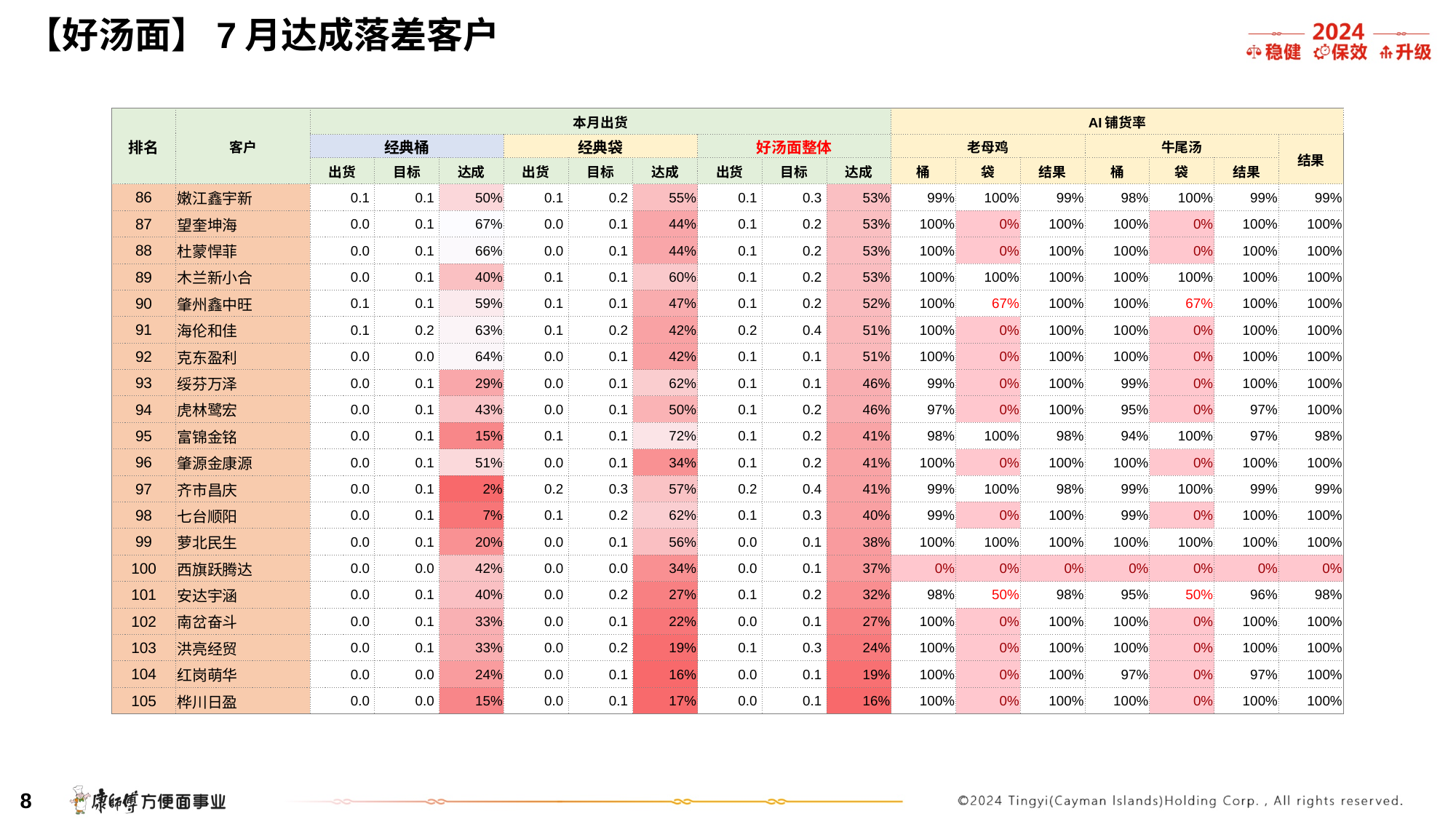

# 【好汤面】7月达成落差客户
| 排名 | 客户 | 本月出货 |  |  |  |  |  |  |  |  | AI铺货率 |  |  |  |  |  |  |
| --- | --- | --- | --- | --- | --- | --- | --- | --- | --- | --- | --- | --- | --- | --- | --- | --- | --- |
|  |  | 经典桶 |  |  | 经典袋 |  |  | 好汤面整体 |  |  | 老母鸡 |  |  | 牛尾汤 |  |  | 结果 |
|  |  | 出货 | 目标 | 达成 | 出货 | 目标 | 达成 | 出货 | 目标 | 达成 | 桶 | 袋 | 结果 | 桶 | 袋 | 结果 |  |
| 86 | 嫩江鑫宇新 | 0.1 | 0.1 | 50% | 0.1 | 0.2 | 55% | 0.1 | 0.3 | 53% | 99% | 100% | 99% | 98% | 100% | 99% | 99% |
| 87 | 望奎坤海 | 0.0 | 0.1 | 67% | 0.0 | 0.1 | 44% | 0.1 | 0.2 | 53% | 100% | 0% | 100% | 100% | 0% | 100% | 100% |
| 88 | 杜蒙悍菲 | 0.0 | 0.1 | 66% | 0.0 | 0.1 | 44% | 0.1 | 0.2 | 53% | 100% | 0% | 100% | 100% | 0% | 100% | 100% |
| 89 | 木兰新小合 | 0.0 | 0.1 | 40% | 0.1 | 0.1 | 60% | 0.1 | 0.2 | 53% | 100% | 100% | 100% | 100% | 100% | 100% | 100% |
| 90 | 肇州鑫中旺 | 0.1 | 0.1 | 59% | 0.1 | 0.1 | 47% | 0.1 | 0.2 | 52% | 100% | 67% | 100% | 100% | 67% | 100% | 100% |
| 91 | 海伦和佳 | 0.1 | 0.2 | 63% | 0.1 | 0.2 | 42% | 0.2 | 0.4 | 51% | 100% | 0% | 100% | 100% | 0% | 100% | 100% |
| 92 | 克东盈利 | 0.0 | 0.0 | 64% | 0.0 | 0.1 | 42% | 0.1 | 0.1 | 51% | 100% | 0% | 100% | 100% | 0% | 100% | 100% |
| 93 | 绥芬万泽 | 0.0 | 0.1 | 29% | 0.0 | 0.1 | 62% | 0.1 | 0.1 | 46% | 99% | 0% | 100% | 99% | 0% | 100% | 100% |
| 94 | 虎林鹭宏 | 0.0 | 0.1 | 43% | 0.0 | 0.1 | 50% | 0.1 | 0.2 | 46% | 97% | 0% | 100% | 95% | 0% | 97% | 100% |
| 95 | 富锦金铭 | 0.0 | 0.1 | 15% | 0.1 | 0.1 | 72% | 0.1 | 0.2 | 41% | 98% | 100% | 98% | 94% | 100% | 97% | 98% |
| 96 | 肇源金康源 | 0.0 | 0.1 | 51% | 0.0 | 0.1 | 34% | 0.1 | 0.2 | 41% | 100% | 0% | 100% | 100% | 0% | 100% | 100% |
| 97 | 齐市昌庆 | 0.0 | 0.1 | 2% | 0.2 | 0.3 | 57% | 0.2 | 0.4 | 41% | 99% | 100% | 98% | 99% | 100% | 99% | 99% |
| 98 | 七台顺阳 | 0.0 | 0.1 | 7% | 0.1 | 0.2 | 62% | 0.1 | 0.3 | 40% | 99% | 0% | 100% | 99% | 0% | 100% | 100% |
| 99 | 萝北民生 | 0.0 | 0.1 | 20% | 0.0 | 0.1 | 56% | 0.0 | 0.1 | 38% | 100% | 100% | 100% | 100% | 100% | 100% | 100% |
| 100 | 西旗跃腾达 | 0.0 | 0.0 | 42% | 0.0 | 0.0 | 34% | 0.0 | 0.1 | 37% | 0% | 0% | 0% | 0% | 0% | 0% | 0% |
| 101 | 安达宇涵 | 0.0 | 0.1 | 40% | 0.0 | 0.2 | 27% | 0.1 | 0.2 | 32% | 98% | 50% | 98% | 95% | 50% | 96% | 98% |
| 102 | 南岔奋斗 | 0.0 | 0.1 | 33% | 0.0 | 0.1 | 22% | 0.0 | 0.1 | 27% | 100% | 0% | 100% | 100% | 0% | 100% | 100% |
| 103 | 洪亮经贸 | 0.0 | 0.1 | 33% | 0.0 | 0.2 | 19% | 0.1 | 0.3 | 24% | 100% | 0% | 100% | 100% | 0% | 100% | 100% |
| 104 | 红岗萌华 | 0.0 | 0.0 | 24% | 0.0 | 0.1 | 16% | 0.0 | 0.1 | 19% | 100% | 0% | 100% | 97% | 0% | 97% | 100% |
| 105 | 桦川日盈 | 0.0 | 0.0 | 15% | 0.0 | 0.1 | 17% | 0.0 | 0.1 | 16% | 100% | 0% | 100% | 100% | 0% | 100% | 100% |